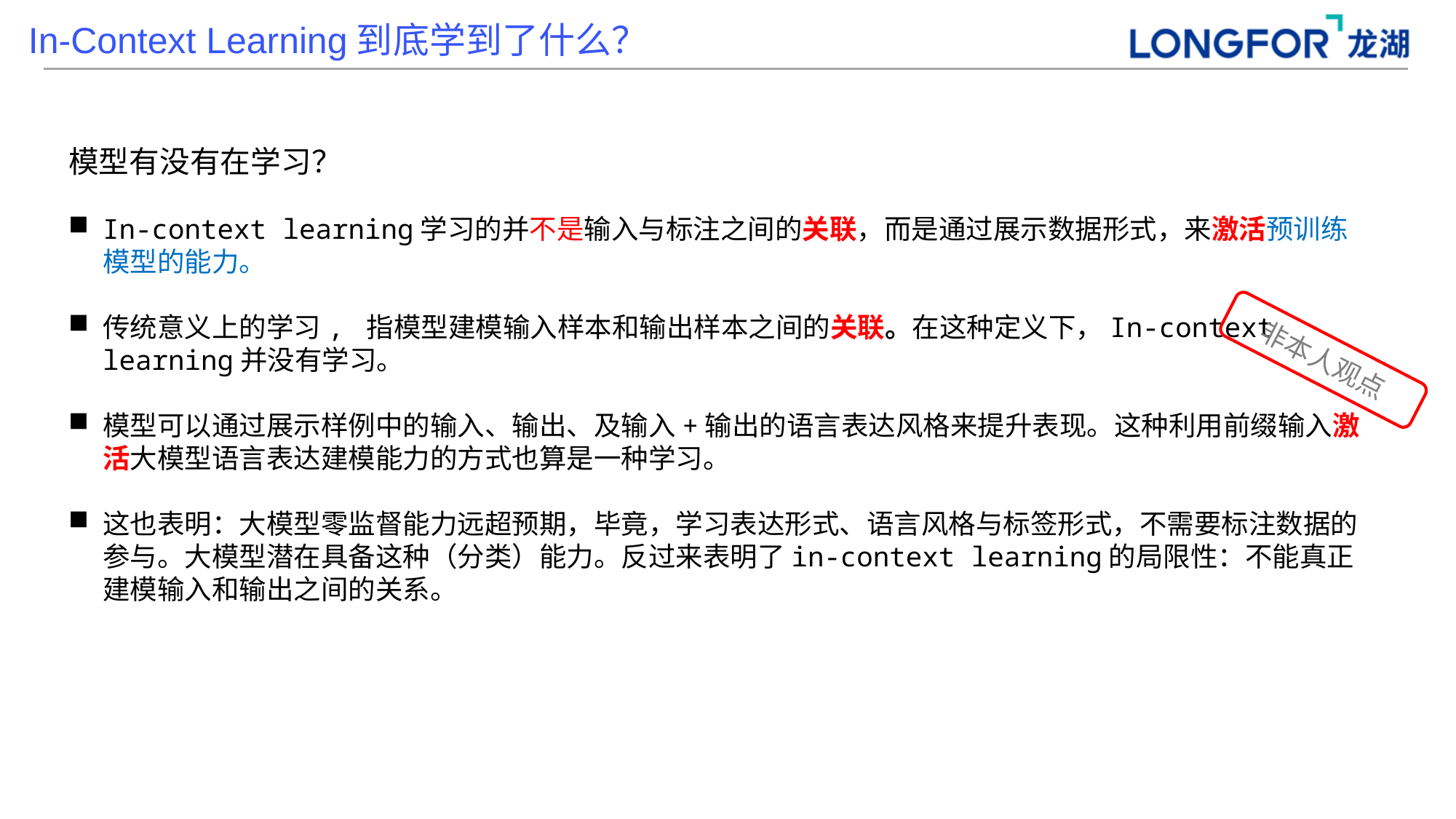

In-Context Learning到底学到了什么？
模型有没有在学习？

In-context learning学习的并不是输入与标注之间的关联，而是通过展示数据形式，来激活预训练模型的能力。

传统意义上的学习, 指模型建模输入样本和输出样本之间的关联。在这种定义下，In-context learning并没有学习。

模型可以通过展示样例中的输入、输出、及输入+输出的语言表达风格来提升表现。这种利用前缀输入激活大模型语言表达建模能力的方式也算是一种学习。

这也表明：大模型零监督能力远超预期，毕竟，学习表达形式、语言风格与标签形式，不需要标注数据的参与。大模型潜在具备这种（分类）能力。反过来表明了in-context learning的局限性：不能真正建模输入和输出之间的关系。

非本人观点